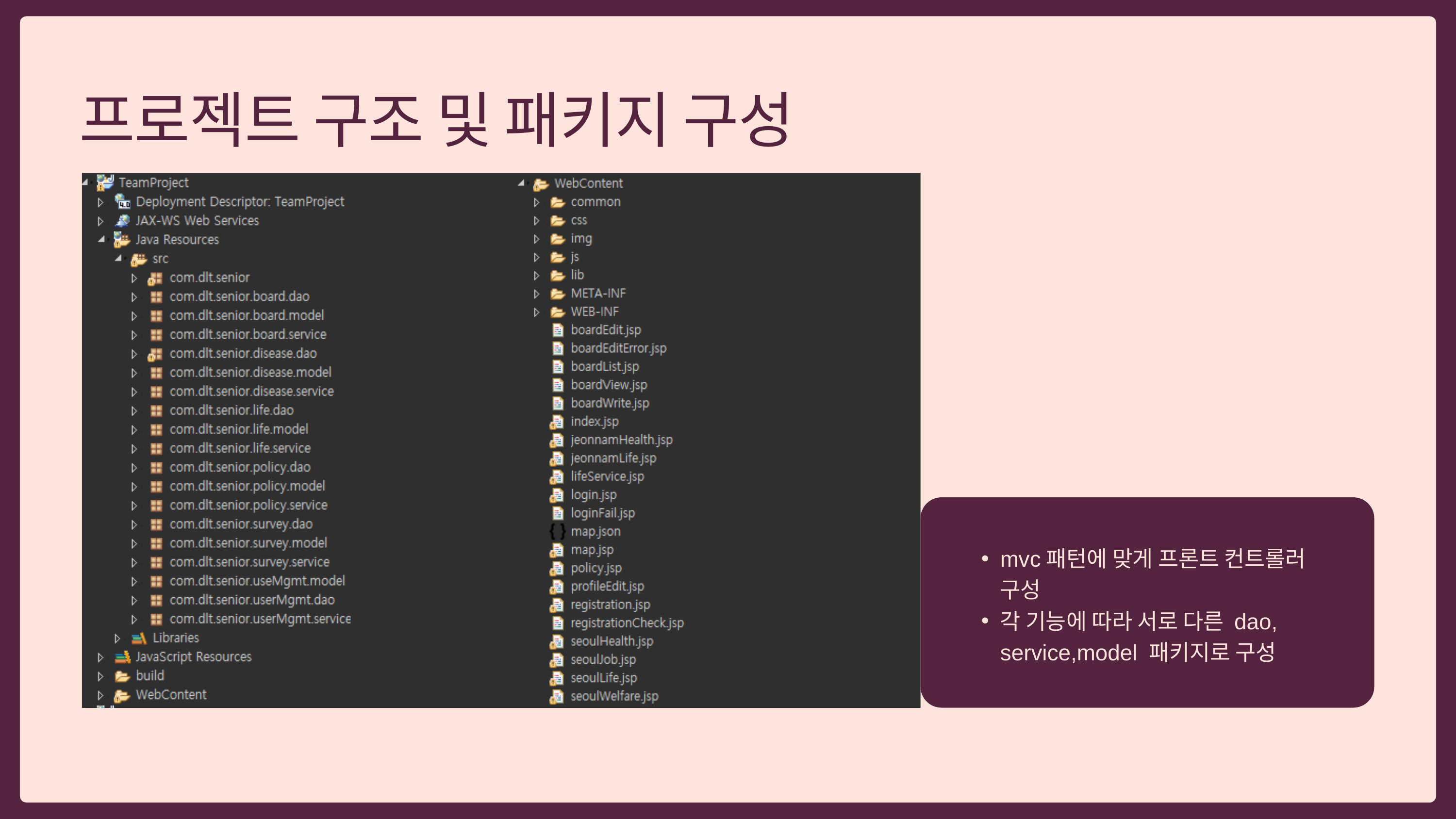

프로젝트 구조 및 패키지 구성

mvc패턴에 맞게 프론트 컨트롤러 구성
각 기능에 따라 서로 다른 dao, service,model 패키지로 구성